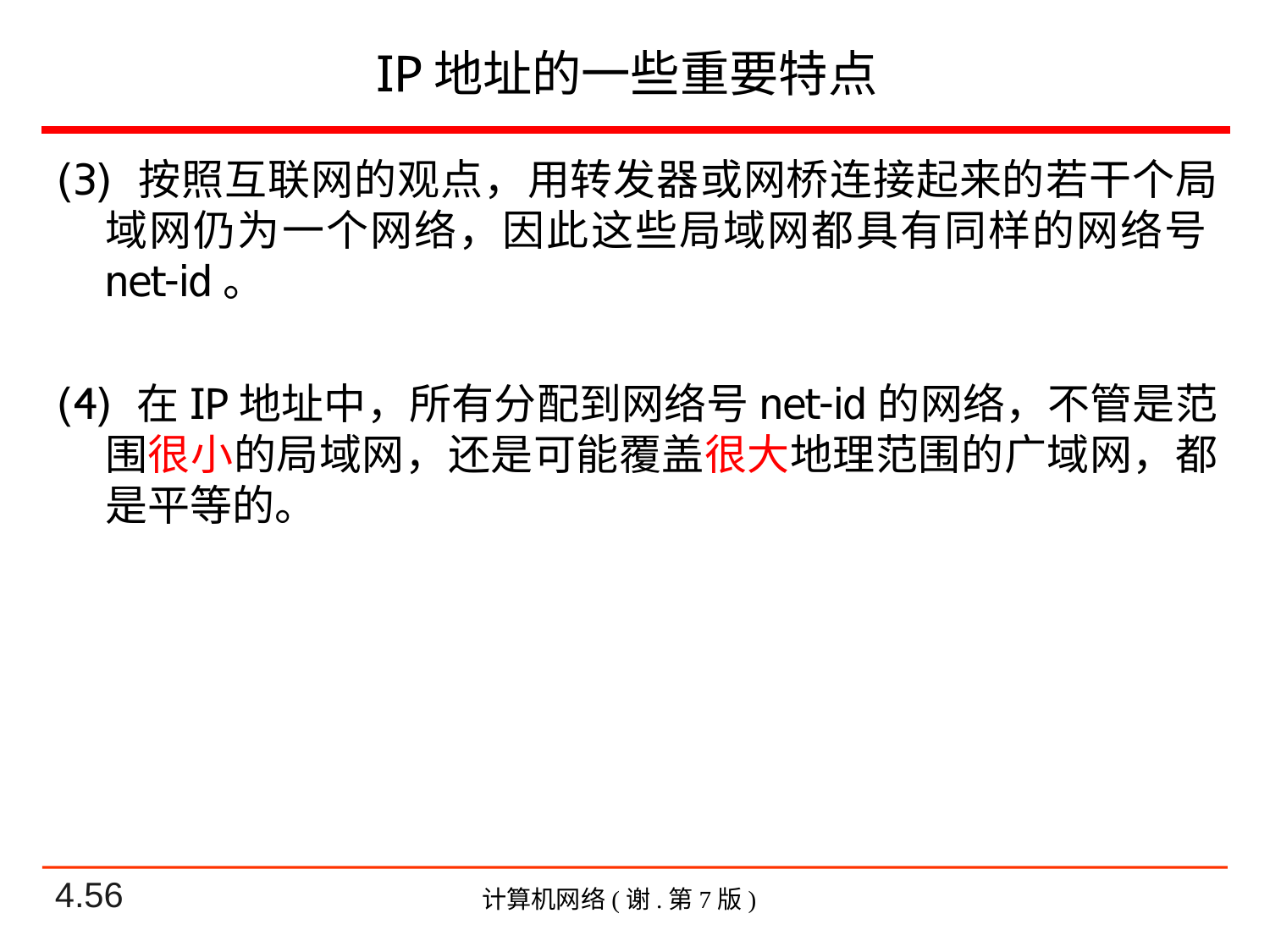

# IP地址的一些重要特点
(3) 按照互联网的观点，用转发器或网桥连接起来的若干个局域网仍为一个网络，因此这些局域网都具有同样的网络号net-id。

(4) 在IP地址中，所有分配到网络号net-id的网络，不管是范围很小的局域网，还是可能覆盖很大地理范围的广域网，都是平等的。